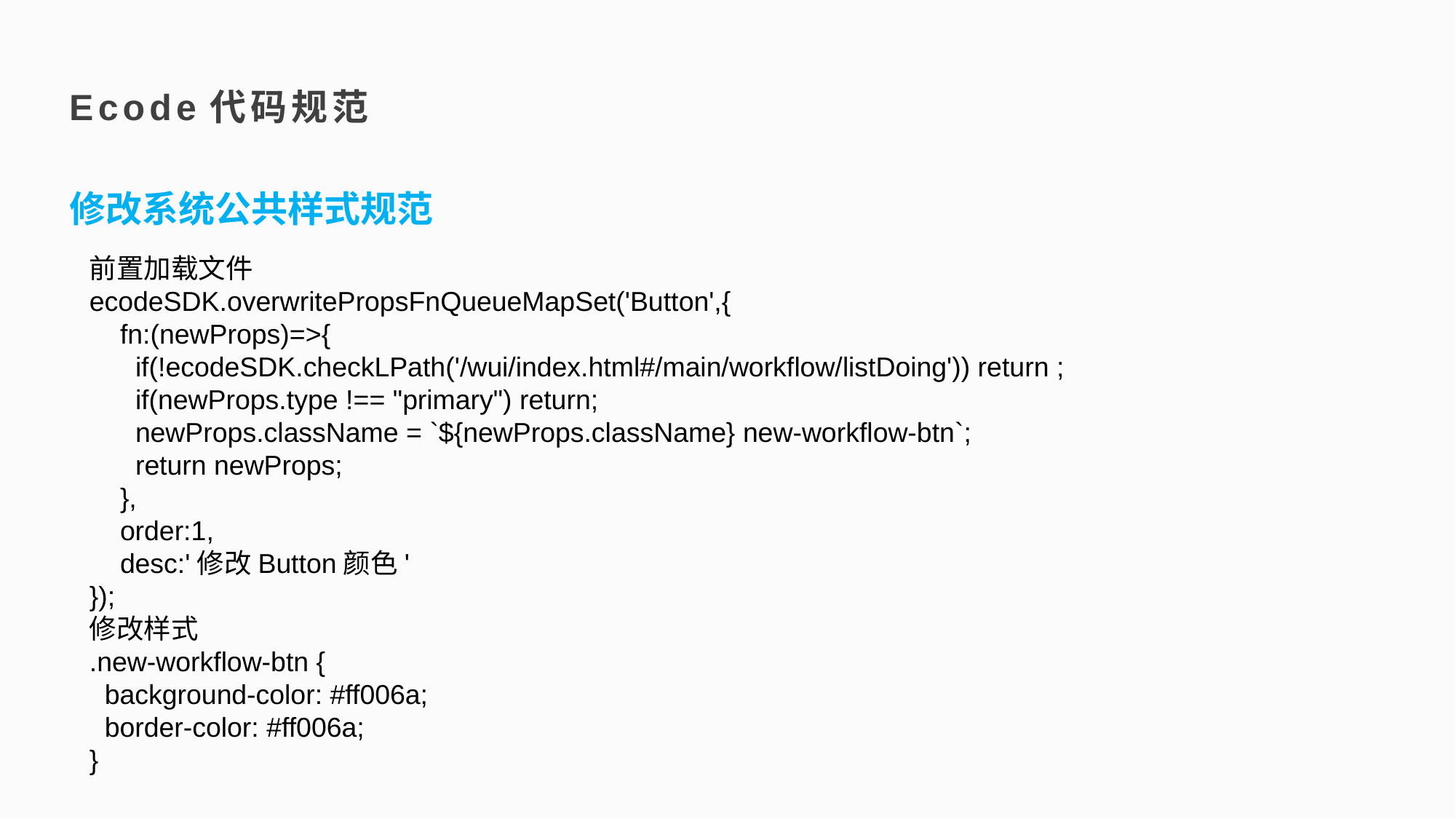

Ecode代码规范
修改系统公共样式规范
前置加载文件
ecodeSDK.overwritePropsFnQueueMapSet('Button',{
    fn:(newProps)=>{
      if(!ecodeSDK.checkLPath('/wui/index.html#/main/workflow/listDoing')) return ;
      if(newProps.type !== "primary") return;
      newProps.className = `${newProps.className} new-workflow-btn`;
      return newProps;
    },
    order:1,
    desc:'修改Button颜色'
});
修改样式
.new-workflow-btn {
  background-color: #ff006a;
  border-color: #ff006a;
}